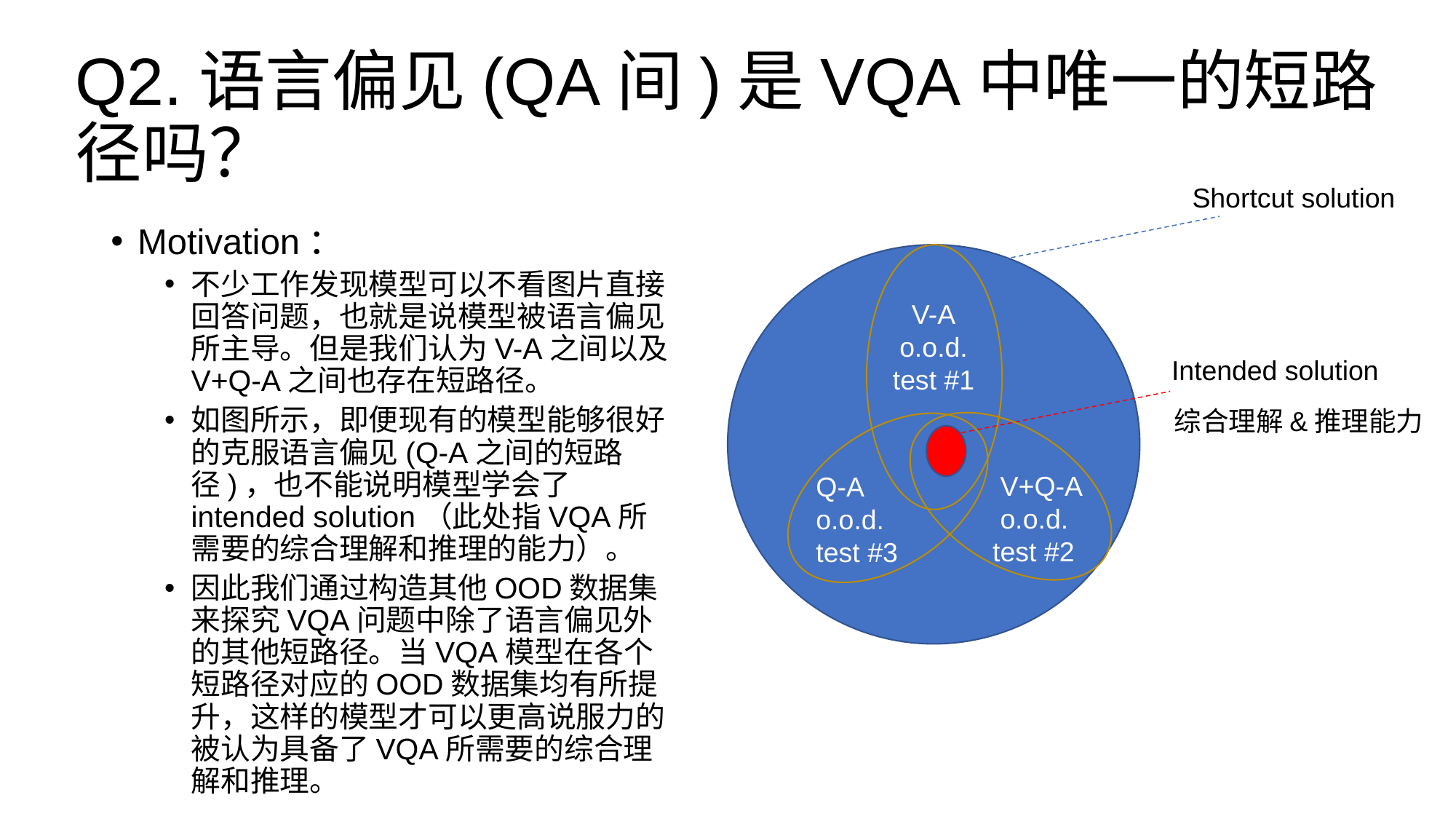

# Q2.语言偏见(QA间)是VQA中唯一的短路径吗？
Shortcut solution
Motivation：
不少工作发现模型可以不看图片直接回答问题，也就是说模型被语言偏见所主导。但是我们认为V-A之间以及V+Q-A之间也存在短路径。
如图所示，即便现有的模型能够很好的克服语言偏见(Q-A之间的短路径)，也不能说明模型学会了intended solution（此处指VQA所需要的综合理解和推理的能力）。
因此我们通过构造其他OOD数据集来探究VQA问题中除了语言偏见外的其他短路径。当VQA模型在各个短路径对应的OOD数据集均有所提升，这样的模型才可以更高说服力的被认为具备了VQA所需要的综合理解和推理。
V-A
o.o.d.
test #1

Intended solution

综合理解&推理能力

 V+Q-A
 o.o.d.
test #2
Q-A
o.o.d.
test #3